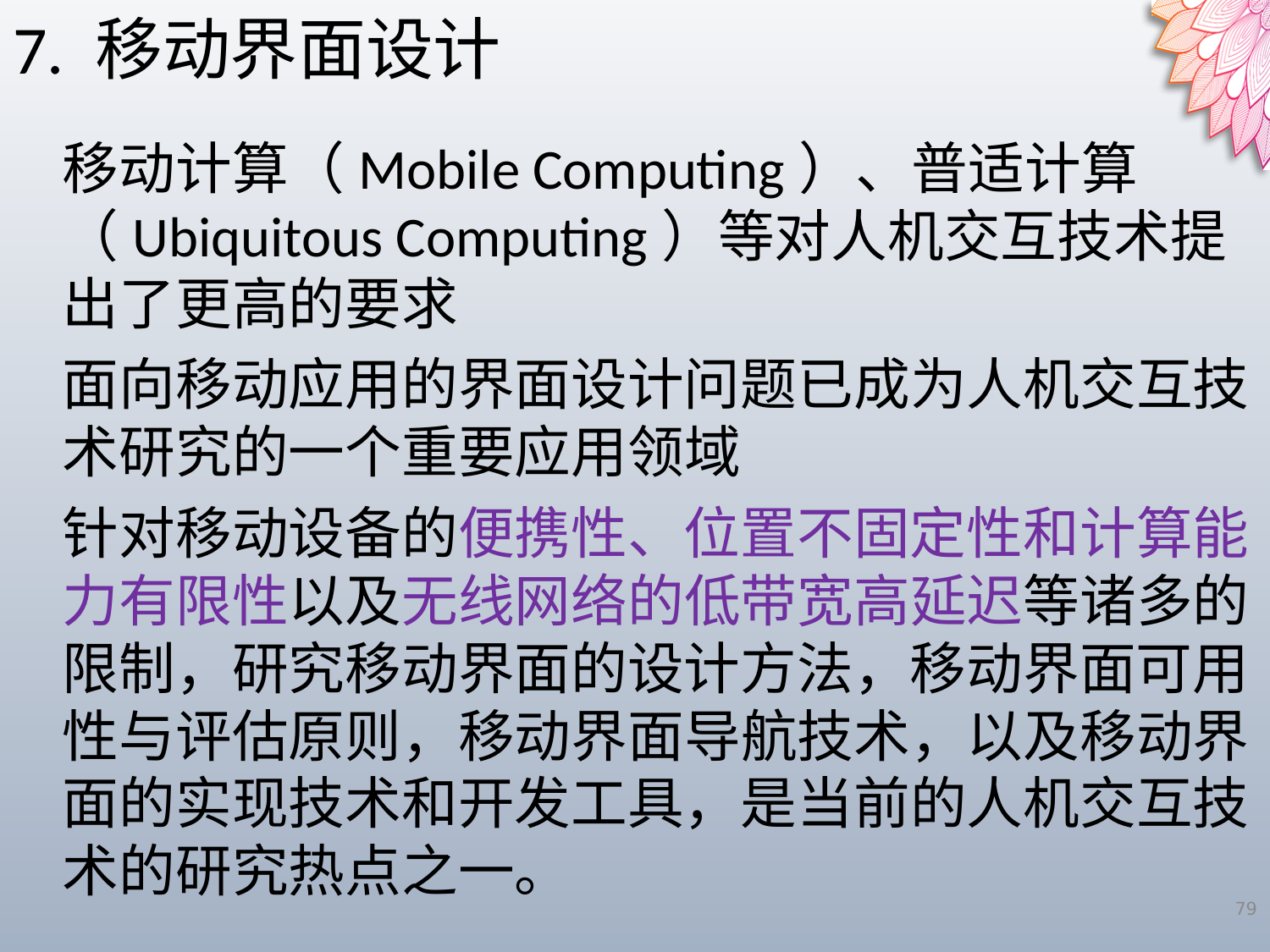

7. 移动界面设计
移动计算（Mobile Computing）、普适计算（Ubiquitous Computing）等对人机交互技术提出了更高的要求
面向移动应用的界面设计问题已成为人机交互技术研究的一个重要应用领域
针对移动设备的便携性、位置不固定性和计算能力有限性以及无线网络的低带宽高延迟等诸多的限制，研究移动界面的设计方法，移动界面可用性与评估原则，移动界面导航技术，以及移动界面的实现技术和开发工具，是当前的人机交互技术的研究热点之一。
79